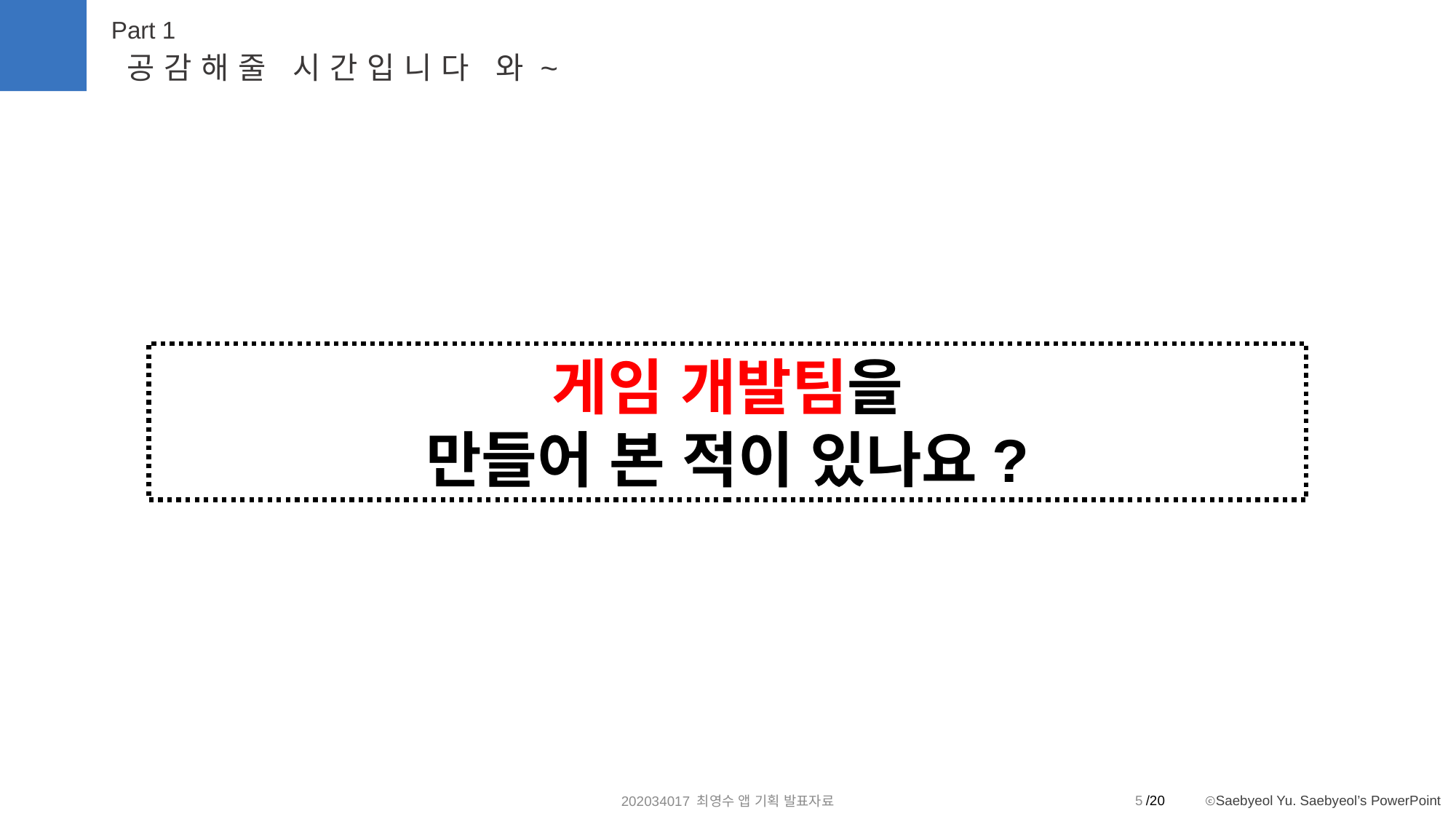

Part 1
공감해줄 시간입니다 와~
보스 레이드 파티를
만들어 본 적이 있나요?
게임 개발팀을
만들어 본 적이 있나요?
5
202034017 최영수 앱 기획 발표자료